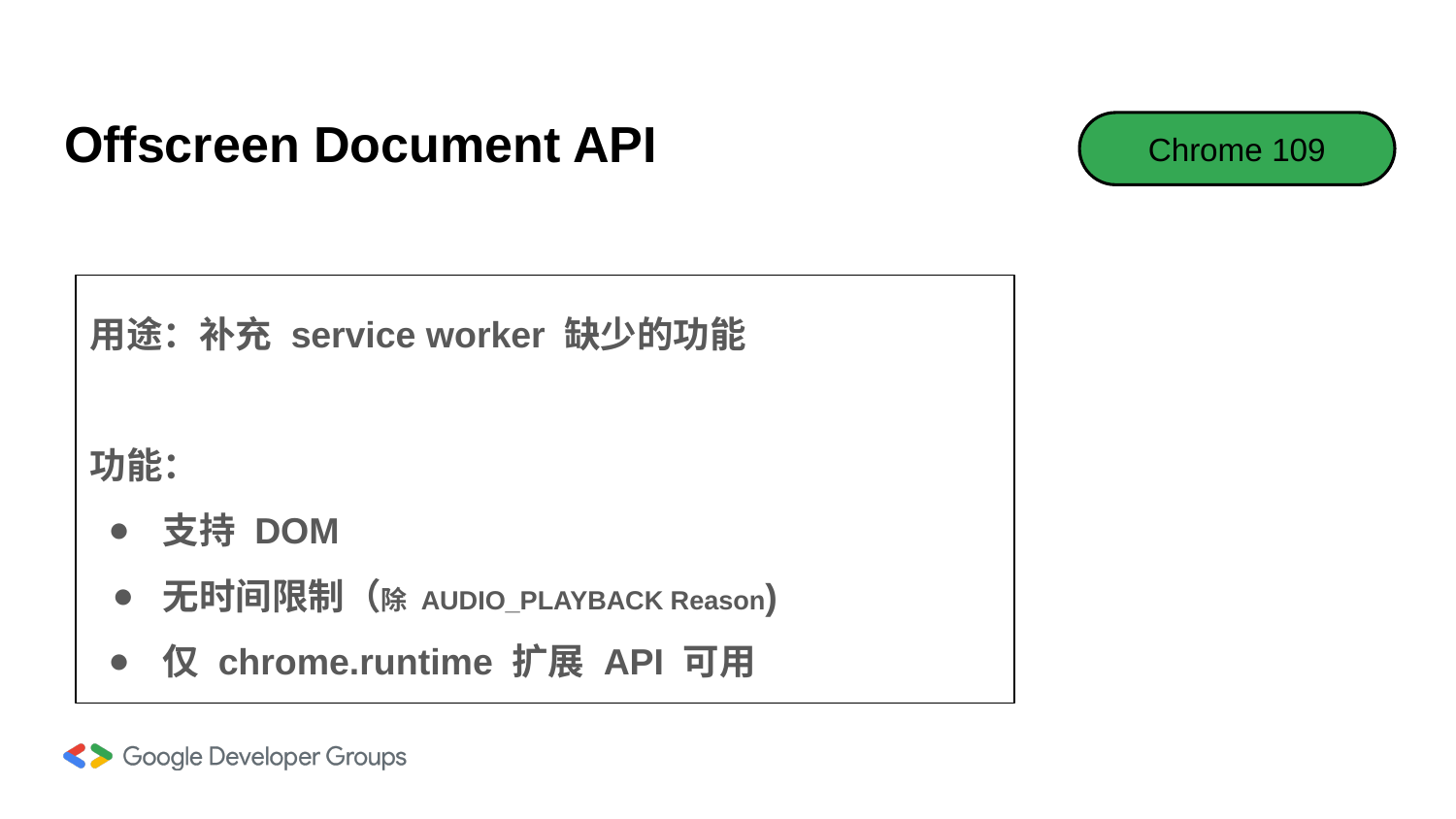

# Offscreen Document API
Chrome 109
用途：补充 service worker 缺少的功能

功能：
支持 DOM
无时间限制（除 AUDIO_PLAYBACK Reason)
仅 chrome.runtime 扩展 API 可用